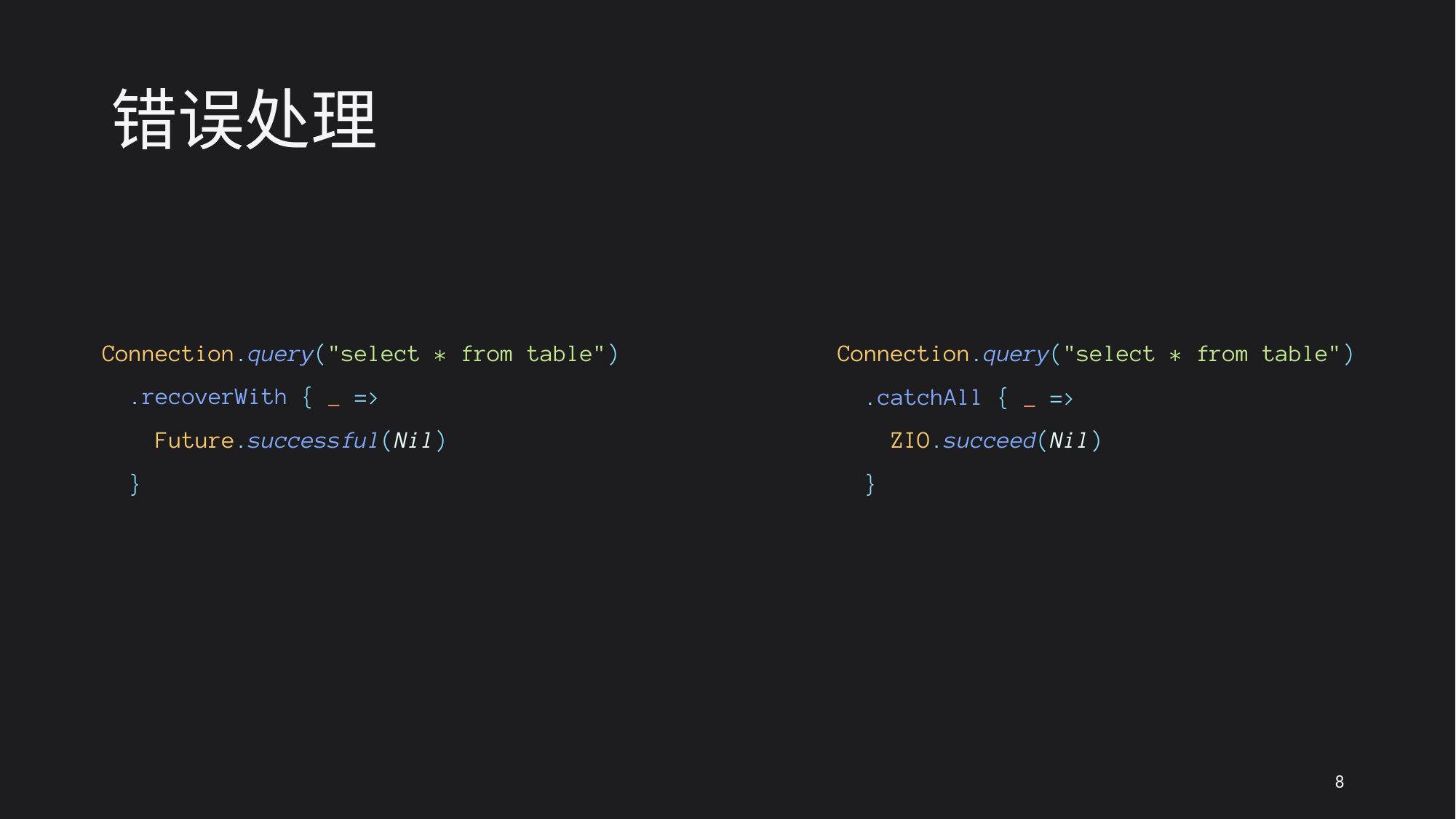

# 错误处理
Connection.query("select * from table")
  .recoverWith { _ =>
    Future.successful(Nil)
  }
Connection.query("select * from table")
  .catchAll { _ =>
    ZIO.succeed(Nil)
  }
8